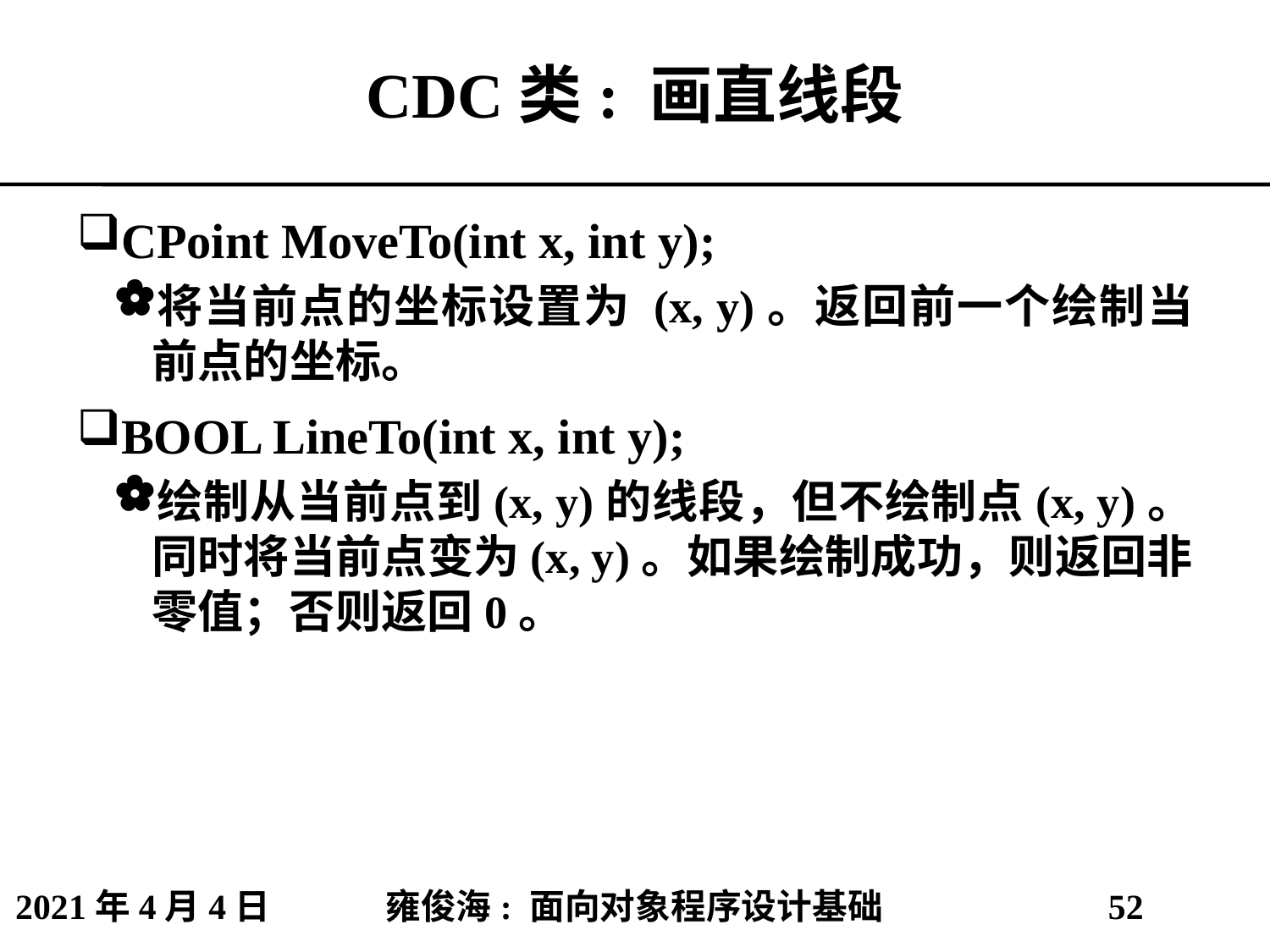

# CDC类: 画直线段

CPoint MoveTo(int x, int y);
将当前点的坐标设置为 (x, y)。返回前一个绘制当前点的坐标。
BOOL LineTo(int x, int y);
绘制从当前点到(x, y)的线段，但不绘制点(x, y)。同时将当前点变为(x, y)。如果绘制成功，则返回非零值；否则返回0。
2021年4月4日
雍俊海: 面向对象程序设计基础
52